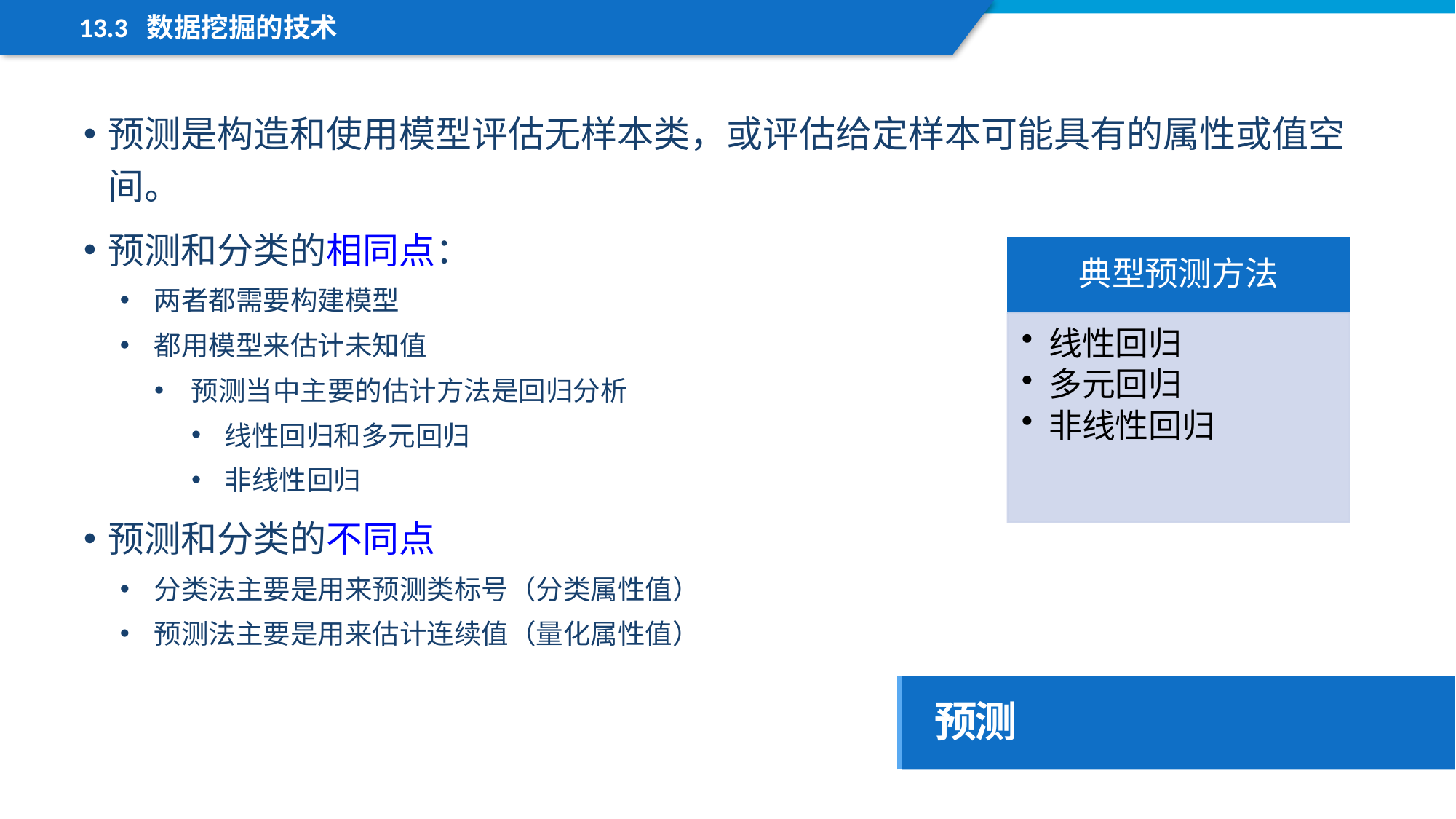

13.3  数据挖掘的技术
预测是构造和使用模型评估无样本类，或评估给定样本可能具有的属性或值空间。
预测和分类的相同点：
两者都需要构建模型
都用模型来估计未知值
预测当中主要的估计方法是回归分析
线性回归和多元回归
非线性回归
预测和分类的不同点
分类法主要是用来预测类标号（分类属性值）
预测法主要是用来估计连续值（量化属性值）
典型预测方法
线性回归
多元回归
非线性回归
预测